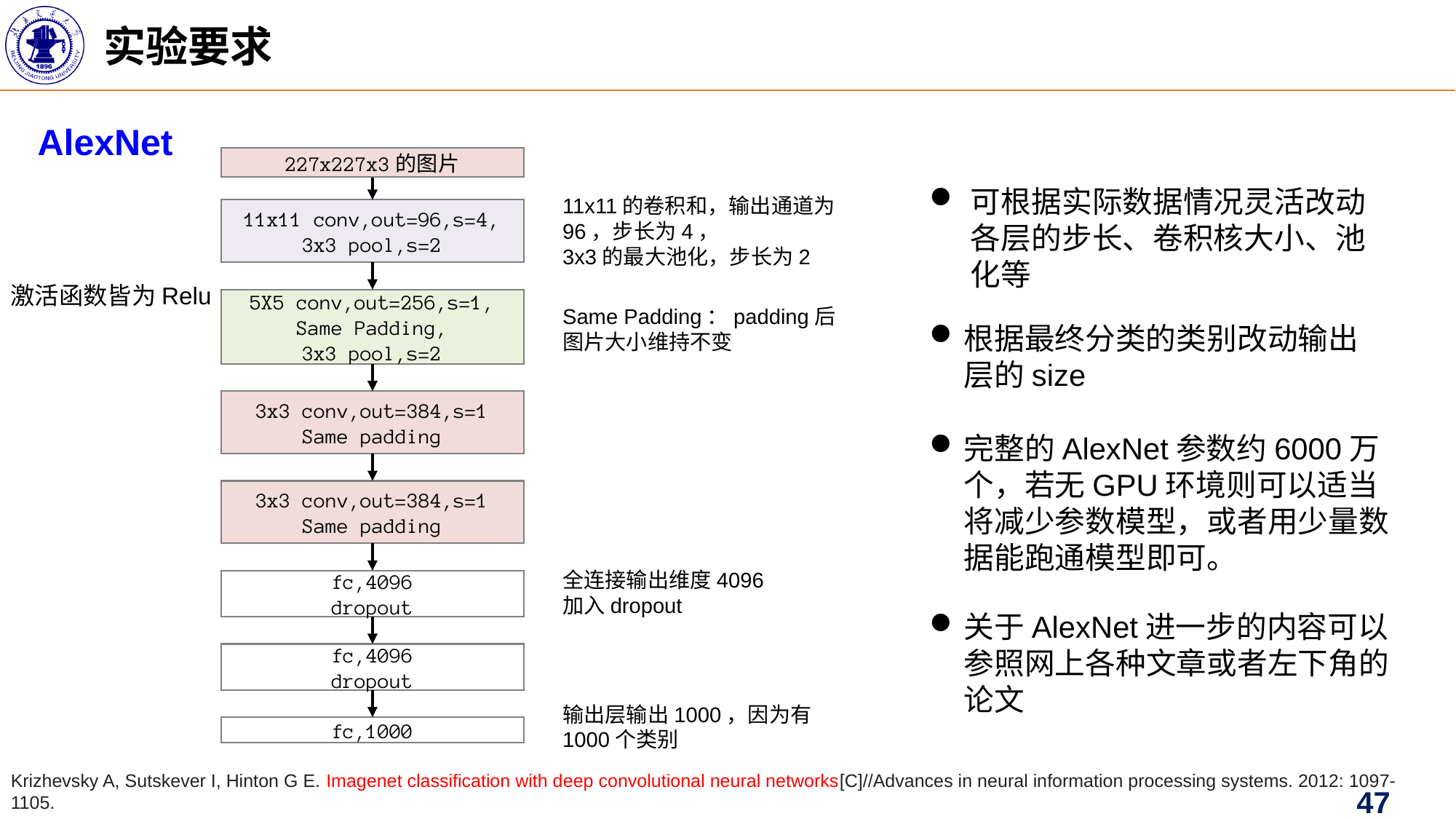

实验要求
AlexNet
227x227x3的图片
11x11 conv,out=96,s=4, 3x3 pool,s=2
5X5 conv,out=256,s=1,
Same Padding,
3x3 pool,s=2
3x3 conv,out=384,s=1
Same padding
3x3 conv,out=384,s=1
Same padding
fc,4096
dropout
fc,4096
dropout
fc,1000
可根据实际数据情况灵活改动各层的步长、卷积核大小、池化等
11x11的卷积和，输出通道为96，步长为4，
3x3的最大池化，步长为2
激活函数皆为Relu
Same Padding：padding后图片大小维持不变
根据最终分类的类别改动输出层的size
完整的AlexNet参数约6000万个，若无GPU环境则可以适当将减少参数模型，或者用少量数据能跑通模型即可。
全连接输出维度4096
加入dropout
关于AlexNet进一步的内容可以参照网上各种文章或者左下角的论文
输出层输出1000，因为有1000个类别
Krizhevsky A, Sutskever I, Hinton G E. Imagenet classification with deep convolutional neural networks[C]//Advances in neural information processing systems. 2012: 1097-1105.